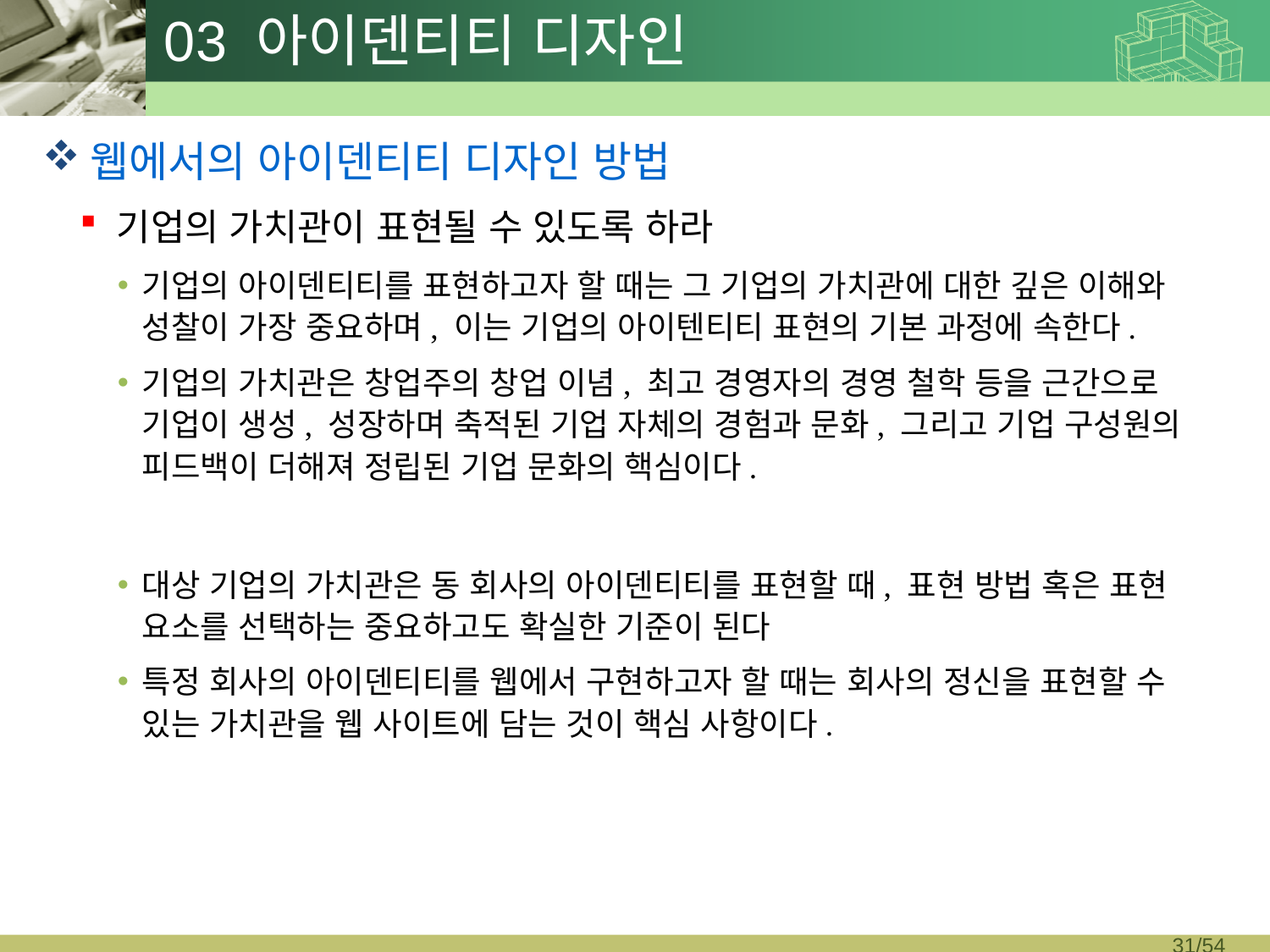

# 03 아이덴티티 디자인
웹에서의 아이덴티티 디자인 방법
기업의 가치관이 표현될 수 있도록 하라
기업의 아이덴티티를 표현하고자 할 때는 그 기업의 가치관에 대한 깊은 이해와 성찰이 가장 중요하며, 이는 기업의 아이텐티티 표현의 기본 과정에 속한다.
기업의 가치관은 창업주의 창업 이념, 최고 경영자의 경영 철학 등을 근간으로 기업이 생성, 성장하며 축적된 기업 자체의 경험과 문화, 그리고 기업 구성원의 피드백이 더해져 정립된 기업 문화의 핵심이다.

대상 기업의 가치관은 동 회사의 아이덴티티를 표현할 때, 표현 방법 혹은 표현 요소를 선택하는 중요하고도 확실한 기준이 된다
특정 회사의 아이덴티티를 웹에서 구현하고자 할 때는 회사의 정신을 표현할 수 있는 가치관을 웹 사이트에 담는 것이 핵심 사항이다.